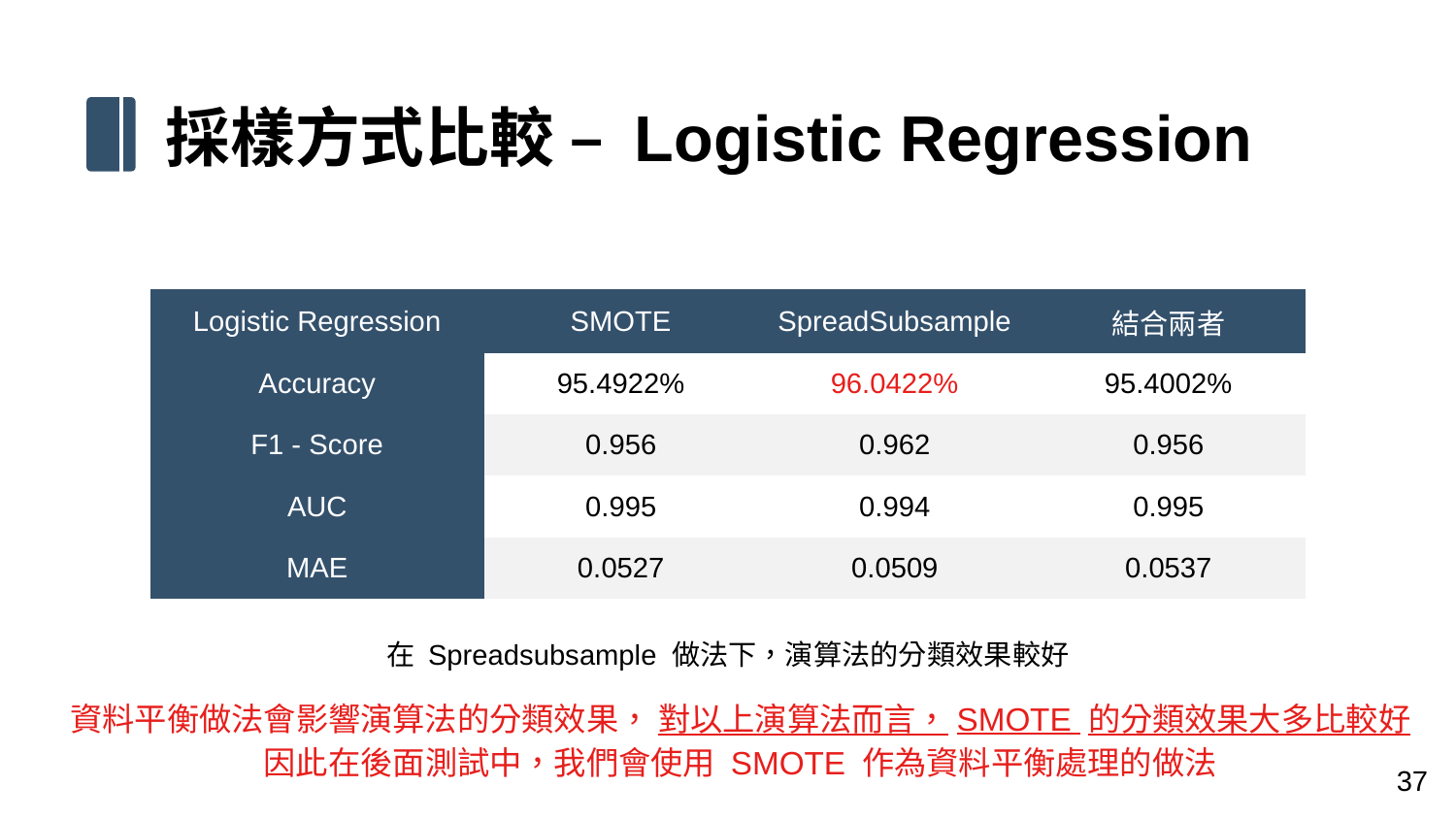

採樣方式比較 – Logistic Regression

| Logistic Regression | SMOTE | SpreadSubsample | 結合兩者 |
| --- | --- | --- | --- |
| Accuracy | 95.4922% | 96.0422% | 95.4002% |
| F1 - Score | 0.956 | 0.962 | 0.956 |
| AUC | 0.995 | 0.994 | 0.995 |
| MAE | 0.0527 | 0.0509 | 0.0537 |
在 Spreadsubsample 做法下，演算法的分類效果較好
資料平衡做法會影響演算法的分類效果， 對以上演算法而言，SMOTE 的分類效果大多比較好
因此在後面測試中，我們會使用 SMOTE 作為資料平衡處理的做法
37